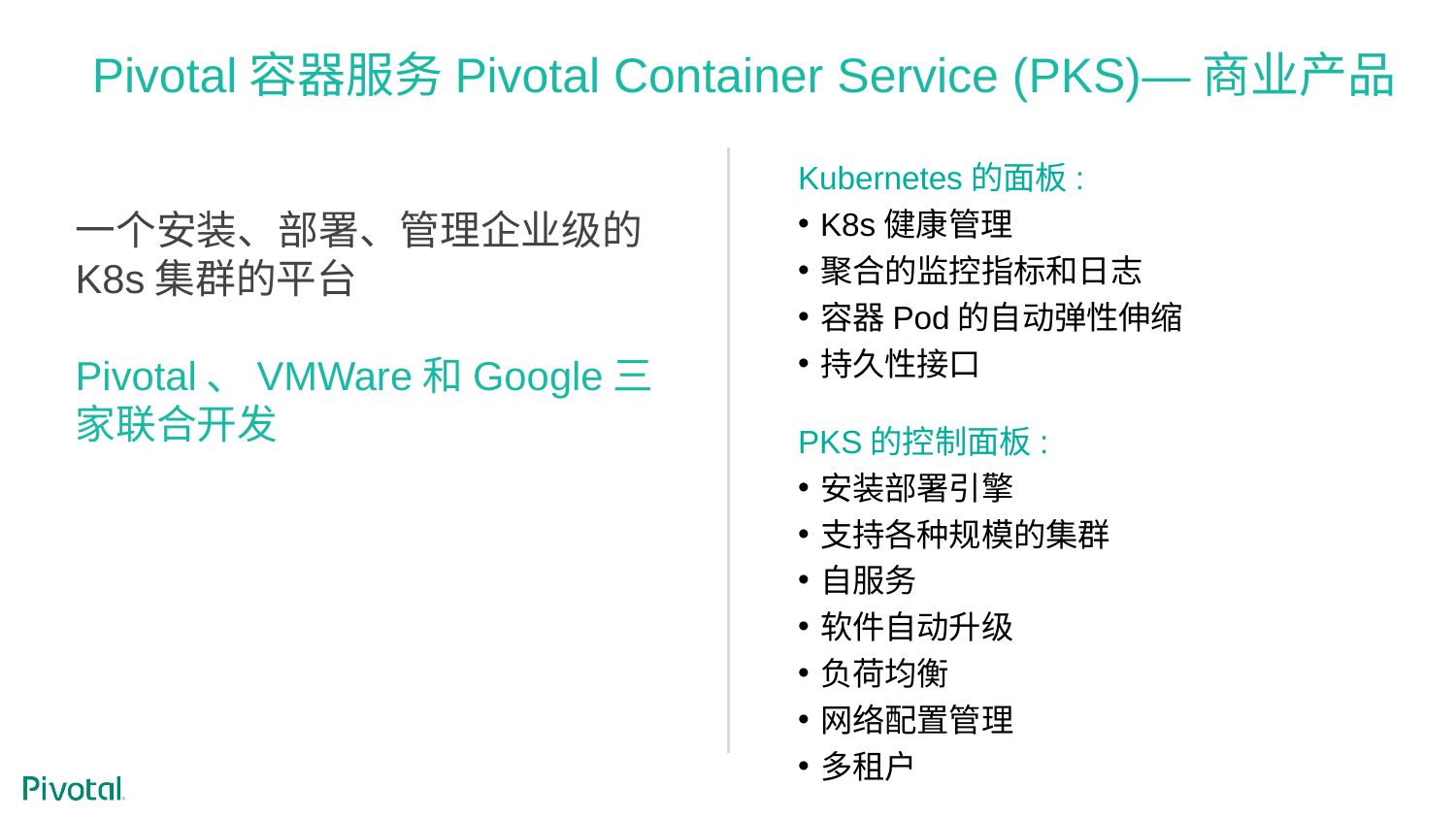

# Pivotal容器服务Pivotal Container Service (PKS)—商业产品
Kubernetes的面板:
K8s健康管理
聚合的监控指标和日志
容器Pod的自动弹性伸缩
持久性接口

PKS的控制面板:
安装部署引擎
支持各种规模的集群
自服务
软件自动升级
负荷均衡
网络配置管理
多租户
一个安装、部署、管理企业级的K8s集群的平台

Pivotal、VMWare和Google三家联合开发